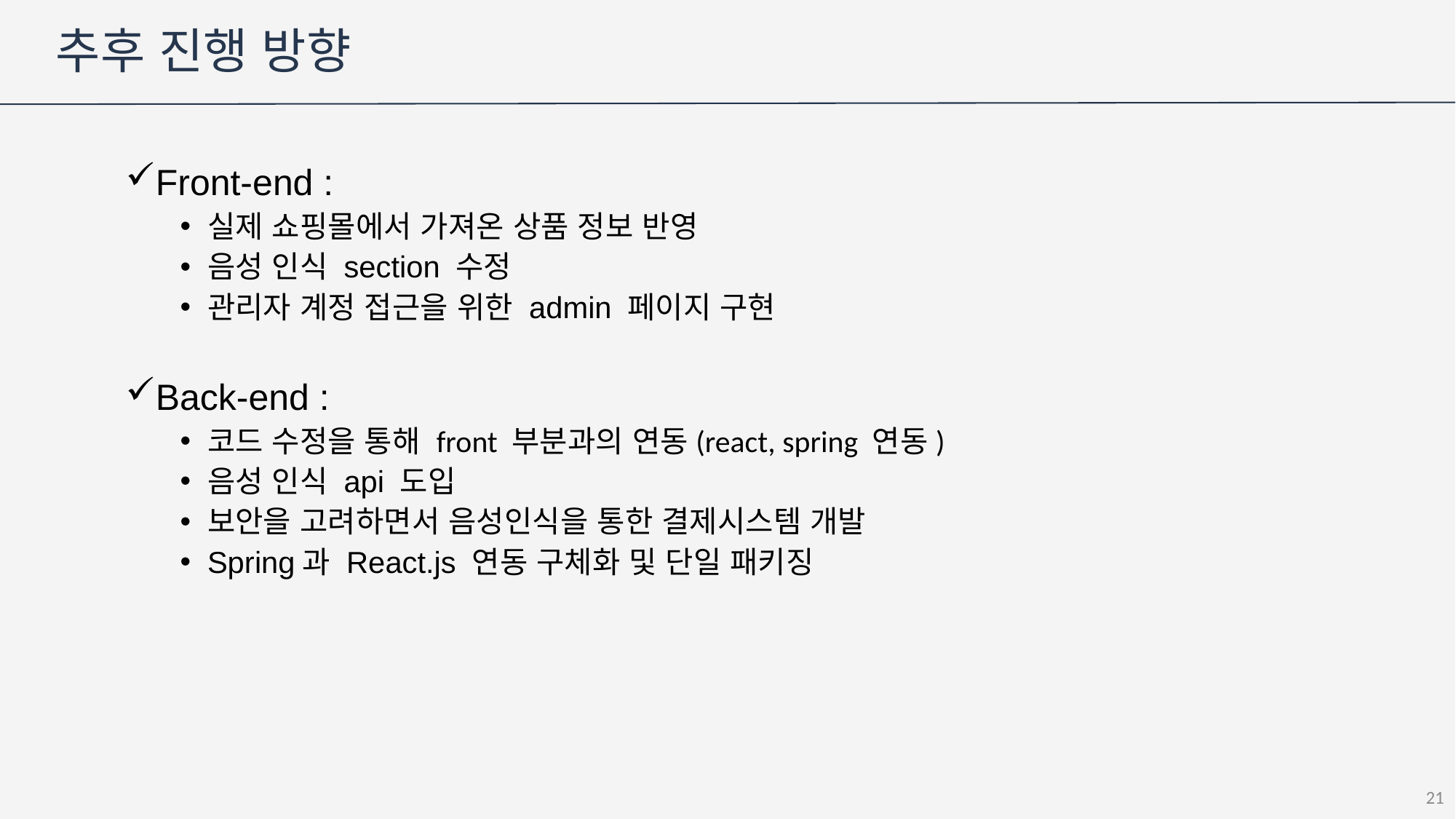

# 추후 진행 방향
Front-end :
실제 쇼핑몰에서 가져온 상품 정보 반영
음성 인식 section 수정
관리자 계정 접근을 위한 admin 페이지 구현

Back-end :
코드 수정을 통해 front 부분과의 연동(react, spring 연동)
음성 인식 api 도입
보안을 고려하면서 음성인식을 통한 결제시스템 개발
Spring과 React.js 연동 구체화 및 단일 패키징

21